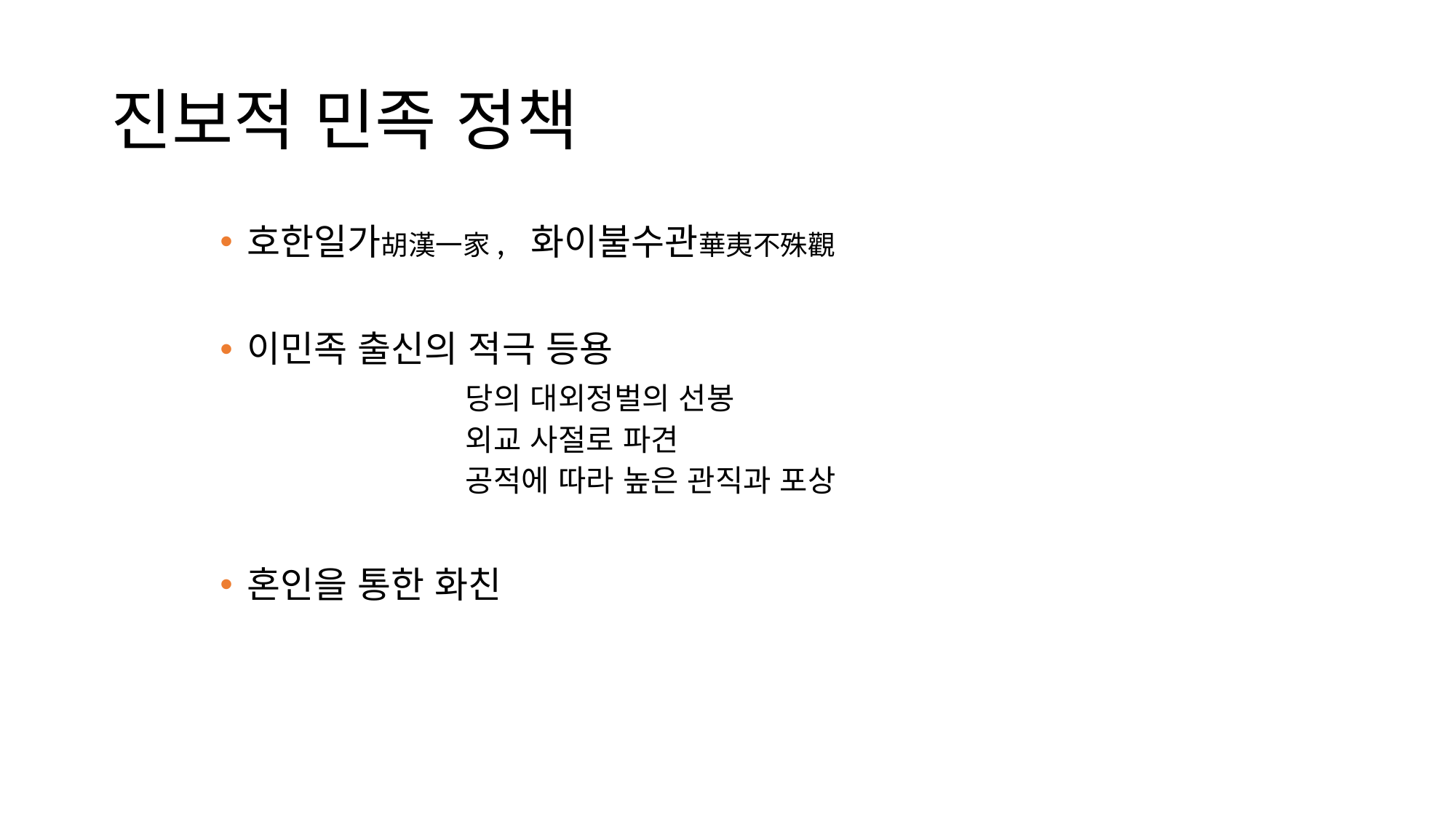

# 진보적 민족 정책
호한일가胡漢一家,  화이불수관華夷不殊觀

이민족 출신의 적극 등용
			당의 대외정벌의 선봉
			외교 사절로 파견
			공적에 따라 높은 관직과 포상

혼인을 통한 화친